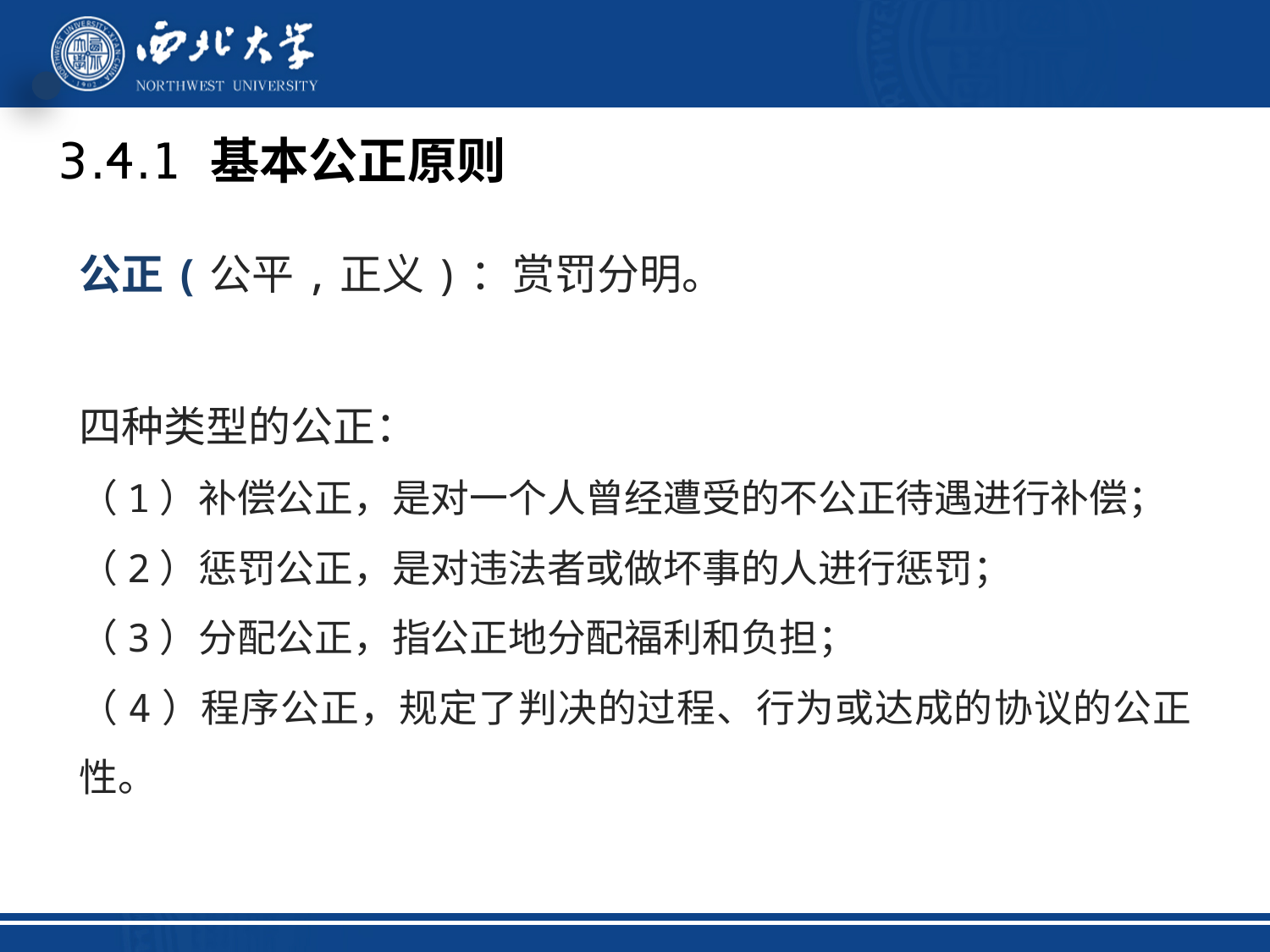

3.4.1 基本公正原则
公正(公平,正义)：赏罚分明。

四种类型的公正：
（1）补偿公正，是对一个人曾经遭受的不公正待遇进行补偿；
（2）惩罚公正，是对违法者或做坏事的人进行惩罚；
（3）分配公正，指公正地分配福利和负担；
（4）程序公正，规定了判决的过程、行为或达成的协议的公正性。